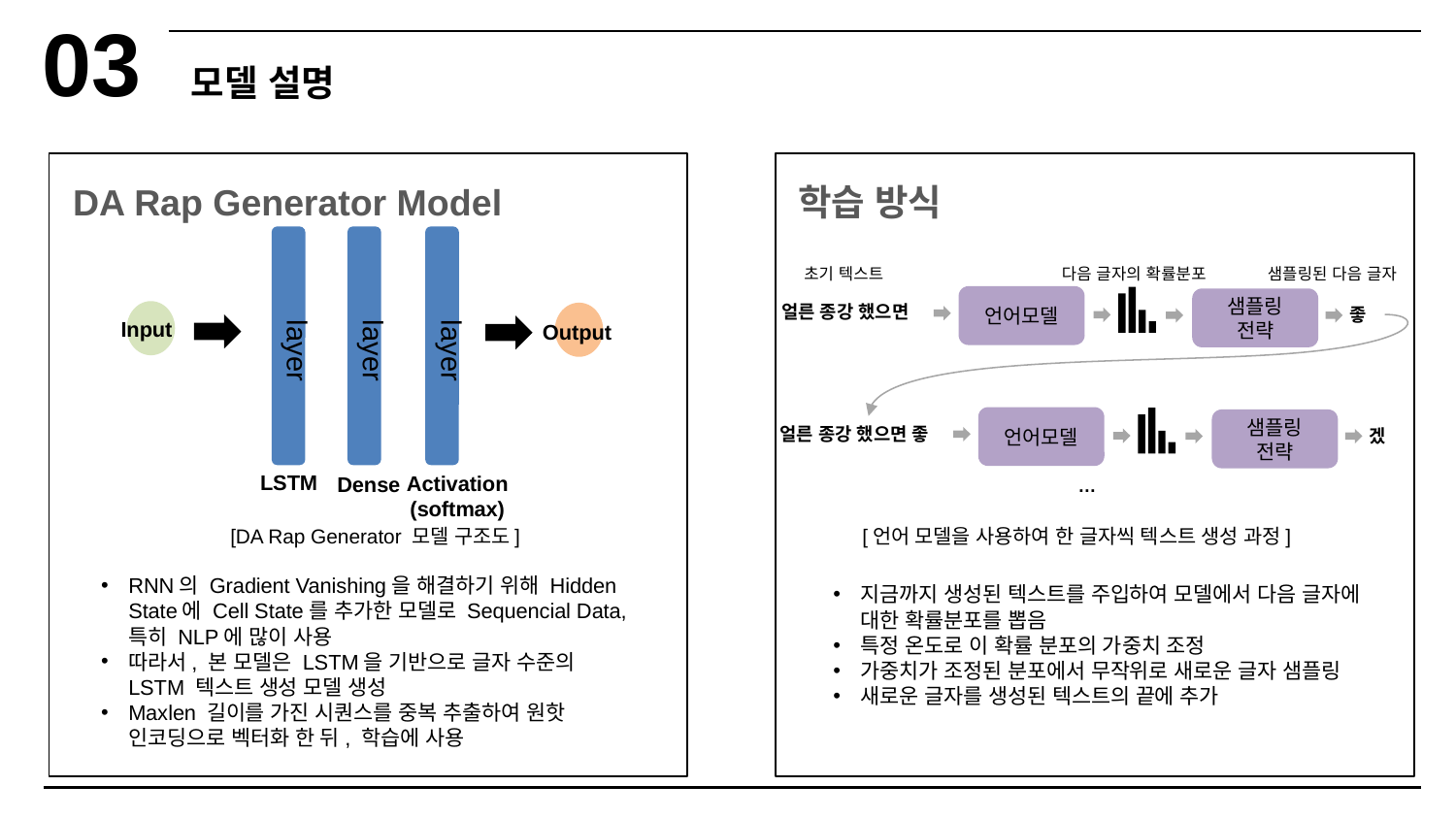

03
모델 설명
DA Rap Generator Model
학습 방식

Input

layer
layer
layer
Output

LSTM
Activation
(softmax)
Dense
초기 텍스트
다음 글자의 확률분포
샘플링된 다음 글자
언어모델

샘플링
전략
얼른 종강 했으면
좋

언어모델

샘플링
전략
얼른 종강 했으면 좋
겠

…
[DA Rap Generator 모델 구조도]
[언어 모델을 사용하여 한 글자씩 텍스트 생성 과정]
지금까지 생성된 텍스트를 주입하여 모델에서 다음 글자에 대한 확률분포를 뽑음
특정 온도로 이 확률 분포의 가중치 조정
가중치가 조정된 분포에서 무작위로 새로운 글자 샘플링
새로운 글자를 생성된 텍스트의 끝에 추가
RNN의 Gradient Vanishing을 해결하기 위해 Hidden State에 Cell State를 추가한 모델로 Sequencial Data, 특히 NLP에 많이 사용
따라서, 본 모델은 LSTM을 기반으로 글자 수준의 LSTM 텍스트 생성 모델 생성
Maxlen 길이를 가진 시퀀스를 중복 추출하여 원핫 인코딩으로 벡터화 한 뒤, 학습에 사용